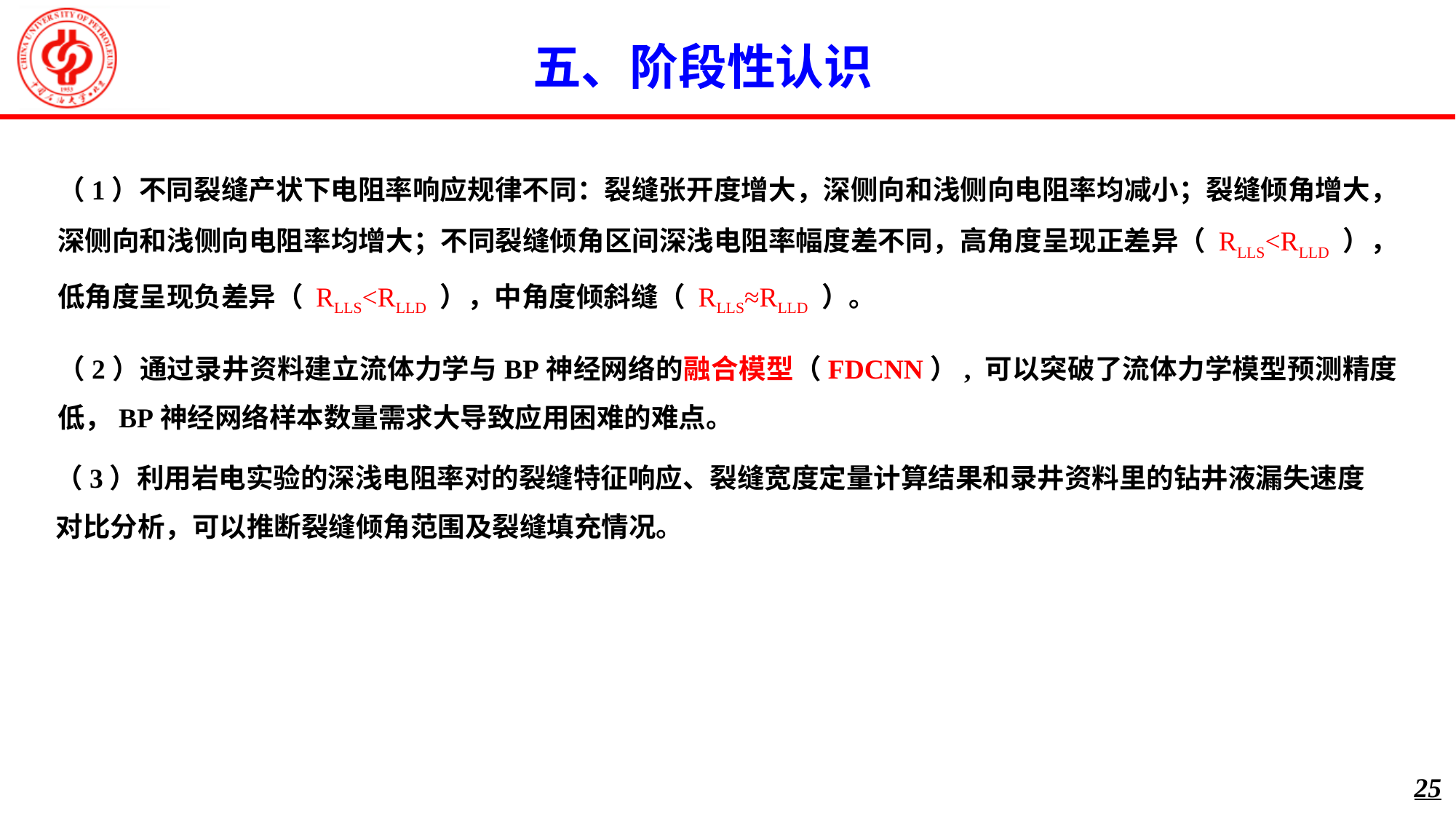

五、阶段性认识
（1）不同裂缝产状下电阻率响应规律不同：裂缝张开度增大，深侧向和浅侧向电阻率均减小；裂缝倾角增大，深侧向和浅侧向电阻率均增大；不同裂缝倾角区间深浅电阻率幅度差不同，高角度呈现正差异（ RLLS<RLLD ），低角度呈现负差异（ RLLS<RLLD ），中角度倾斜缝（ RLLS≈RLLD ）。
（2）通过录井资料建立流体力学与BP神经网络的融合模型（FDCNN）, 可以突破了流体力学模型预测精度低，BP神经网络样本数量需求大导致应用困难的难点。

（3）利用岩电实验的深浅电阻率对的裂缝特征响应、裂缝宽度定量计算结果和录井资料里的钻井液漏失速度对比分析，可以推断裂缝倾角范围及裂缝填充情况。
25